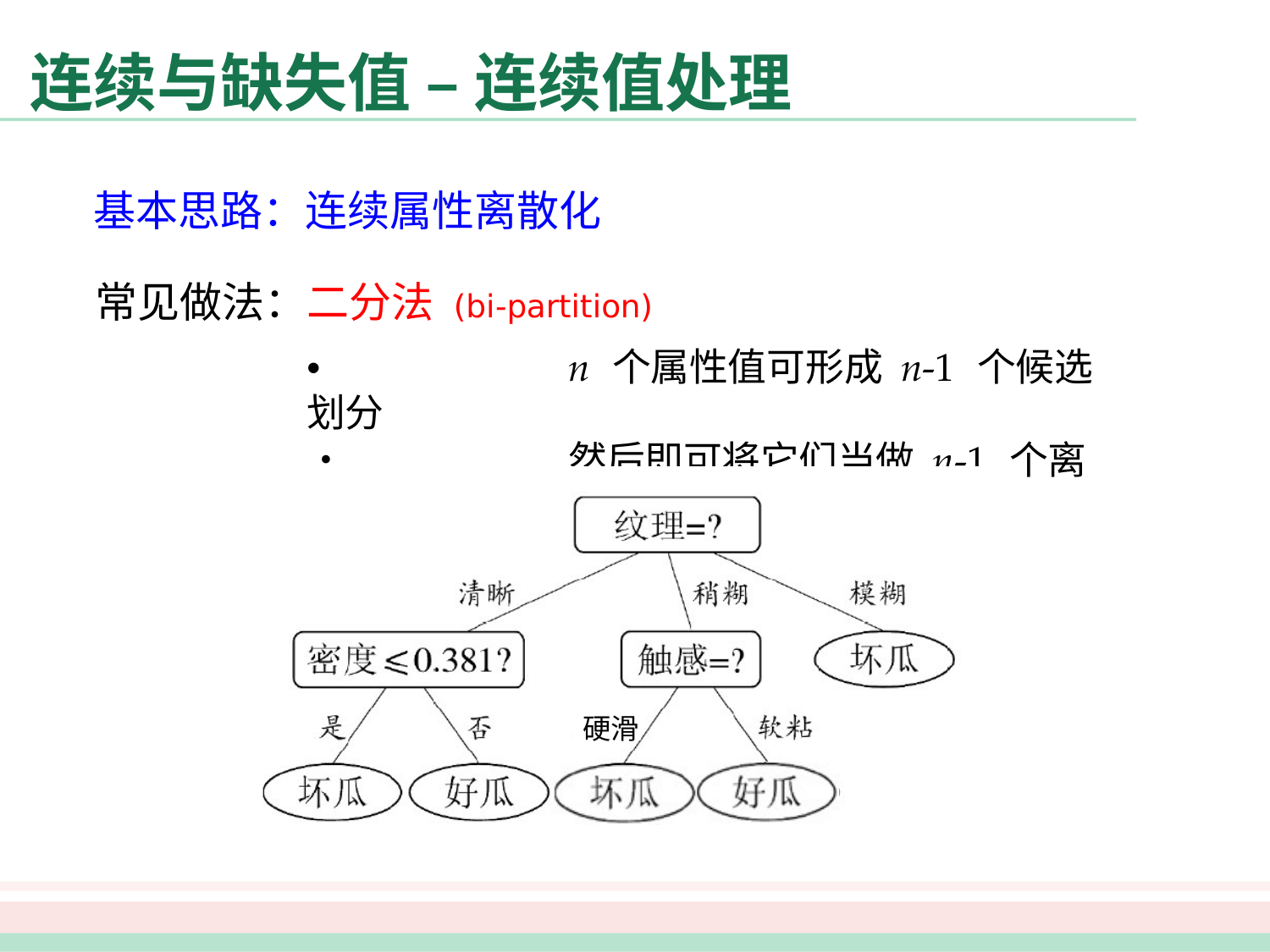

连续与缺失值 – 连续值处理
基本思路：连续属性离散化
常见做法：二分法 (bi-partition)
•	n 个属性值可形成 n-1 个候选划分
•	然后即可将它们当做 n-1 个离散属性值处理

硬滑